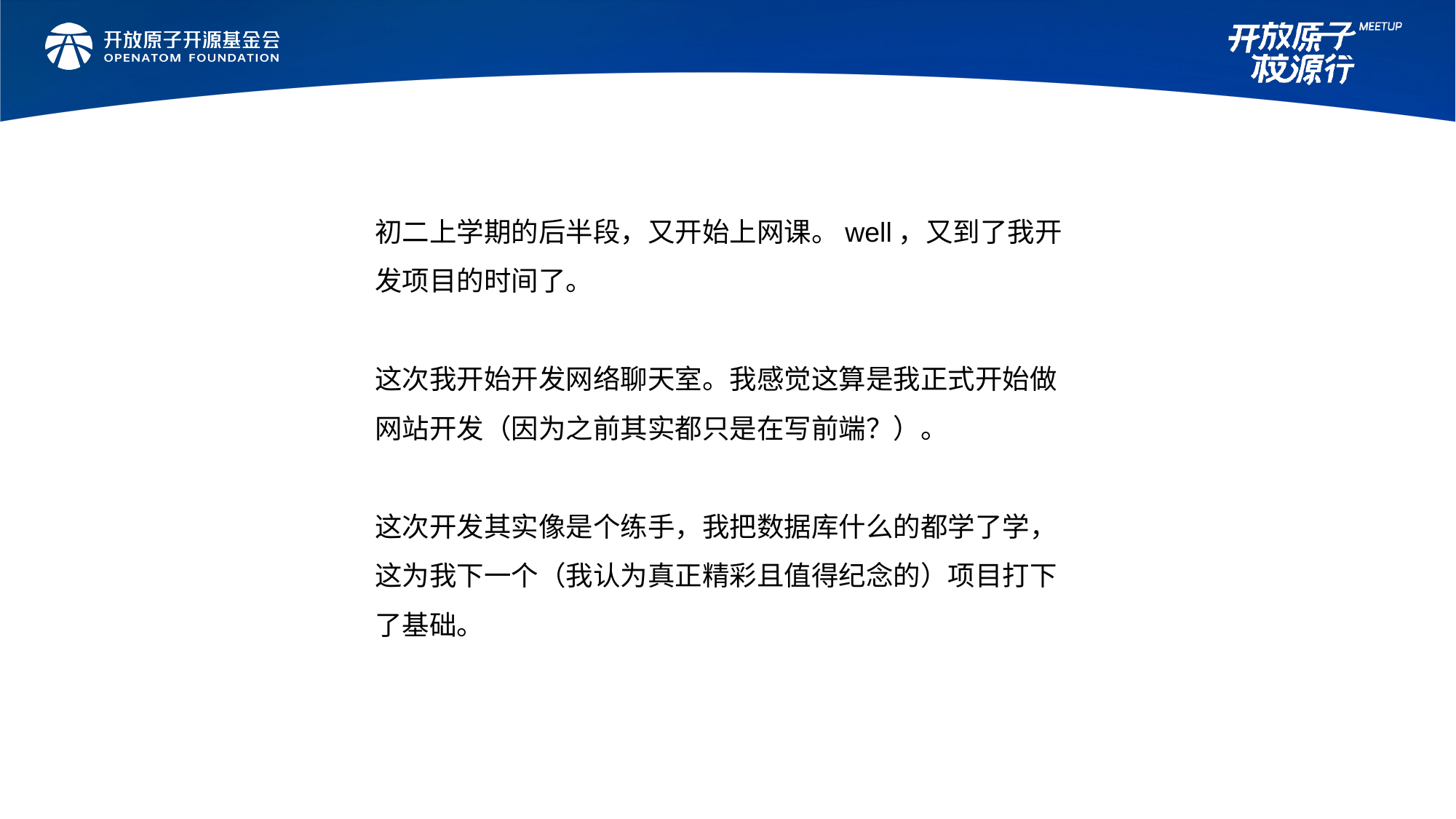

初二上学期的后半段，又开始上网课。well，又到了我开发项目的时间了。

这次我开始开发网络聊天室。我感觉这算是我正式开始做网站开发（因为之前其实都只是在写前端？）。

这次开发其实像是个练手，我把数据库什么的都学了学，这为我下一个（我认为真正精彩且值得纪念的）项目打下了基础。